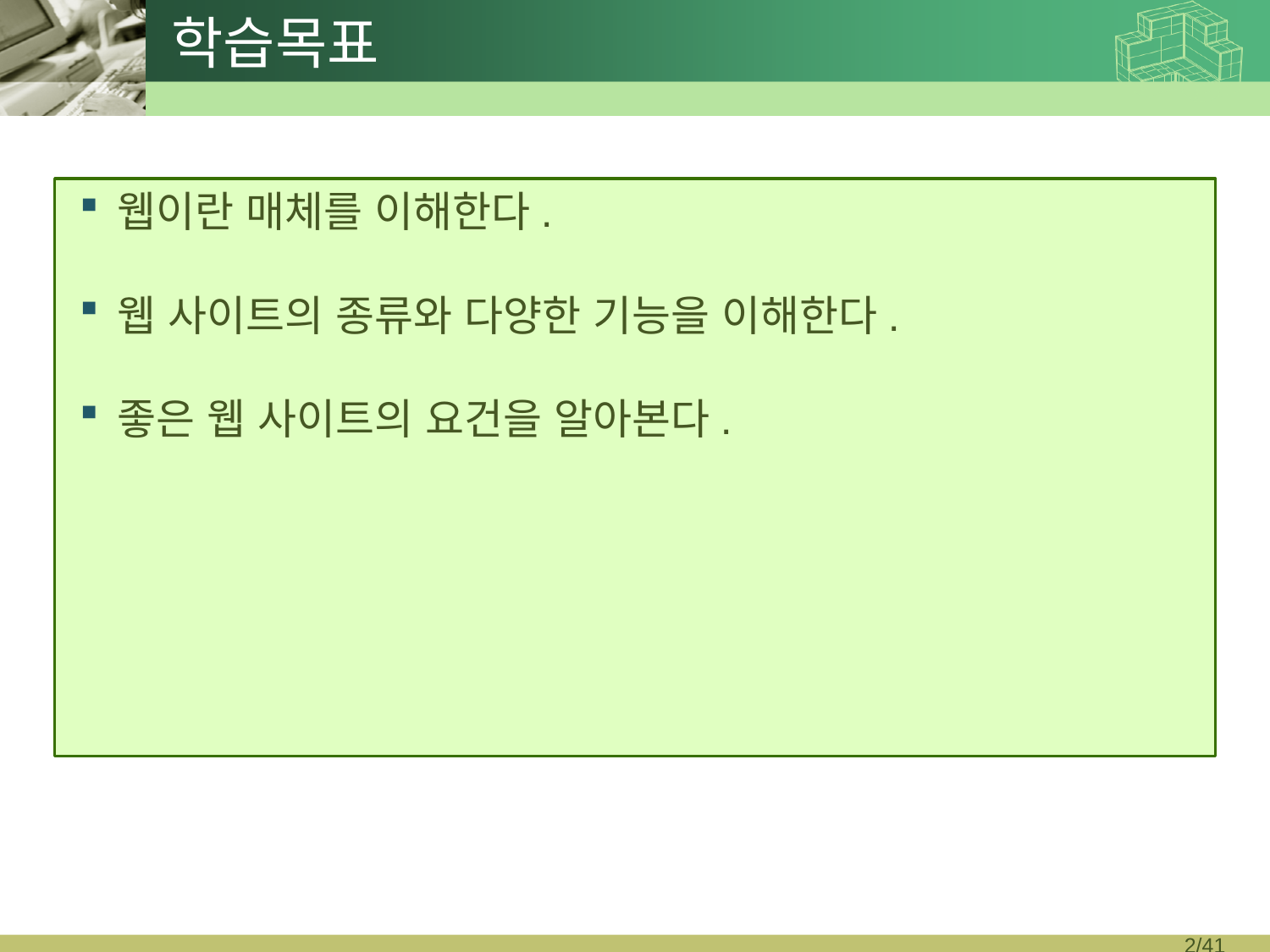

학습목표
웹이란 매체를 이해한다.
웹 사이트의 종류와 다양한 기능을 이해한다.
좋은 웹 사이트의 요건을 알아본다.